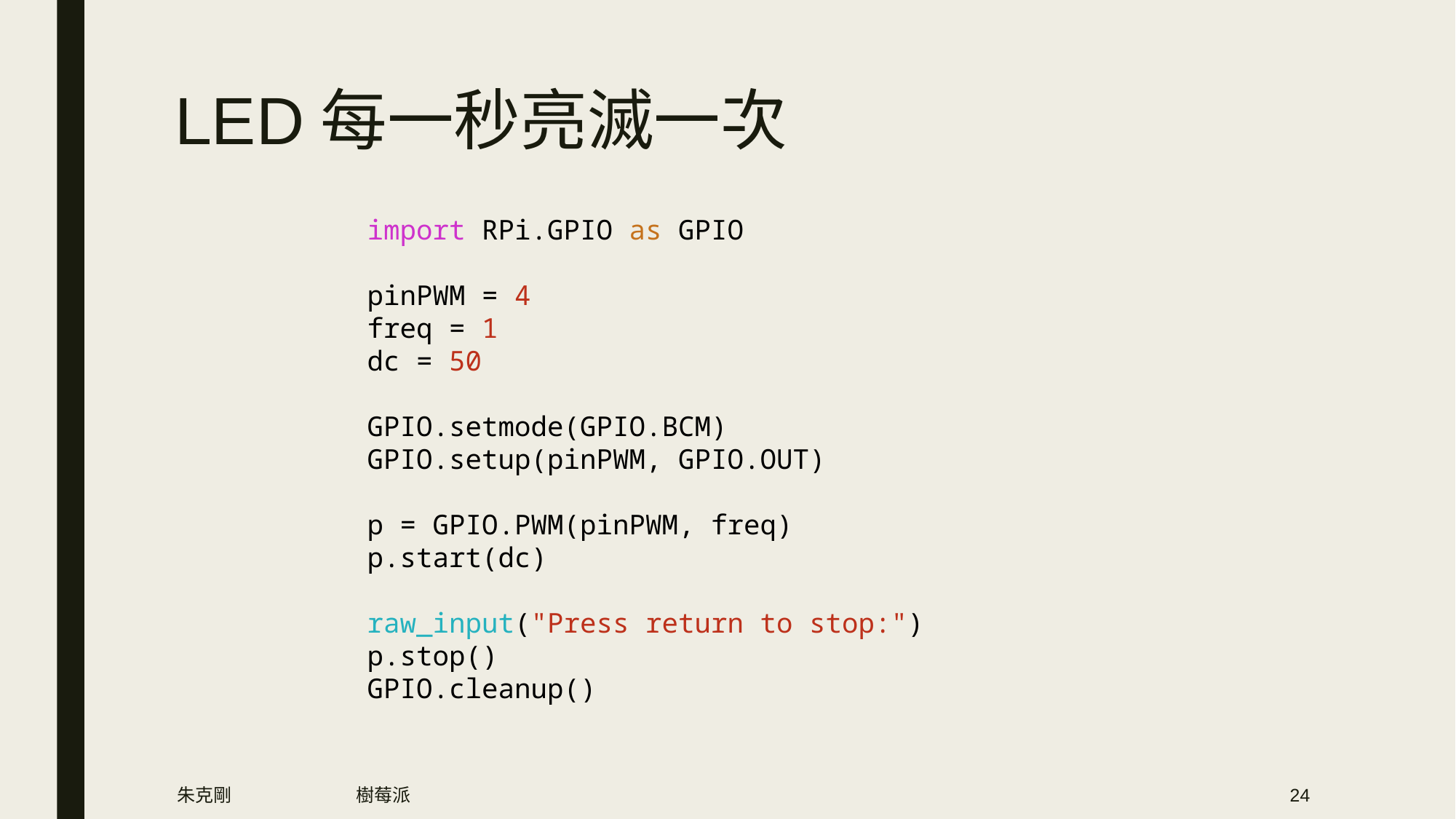

# LED每一秒亮滅一次
import RPi.GPIO as GPIO

pinPWM = 4
freq = 1
dc = 50
GPIO.setmode(GPIO.BCM)
GPIO.setup(pinPWM, GPIO.OUT)

p = GPIO.PWM(pinPWM, freq)
p.start(dc)

raw_input("Press return to stop:")
p.stop()
GPIO.cleanup()
朱克剛
樹莓派
24